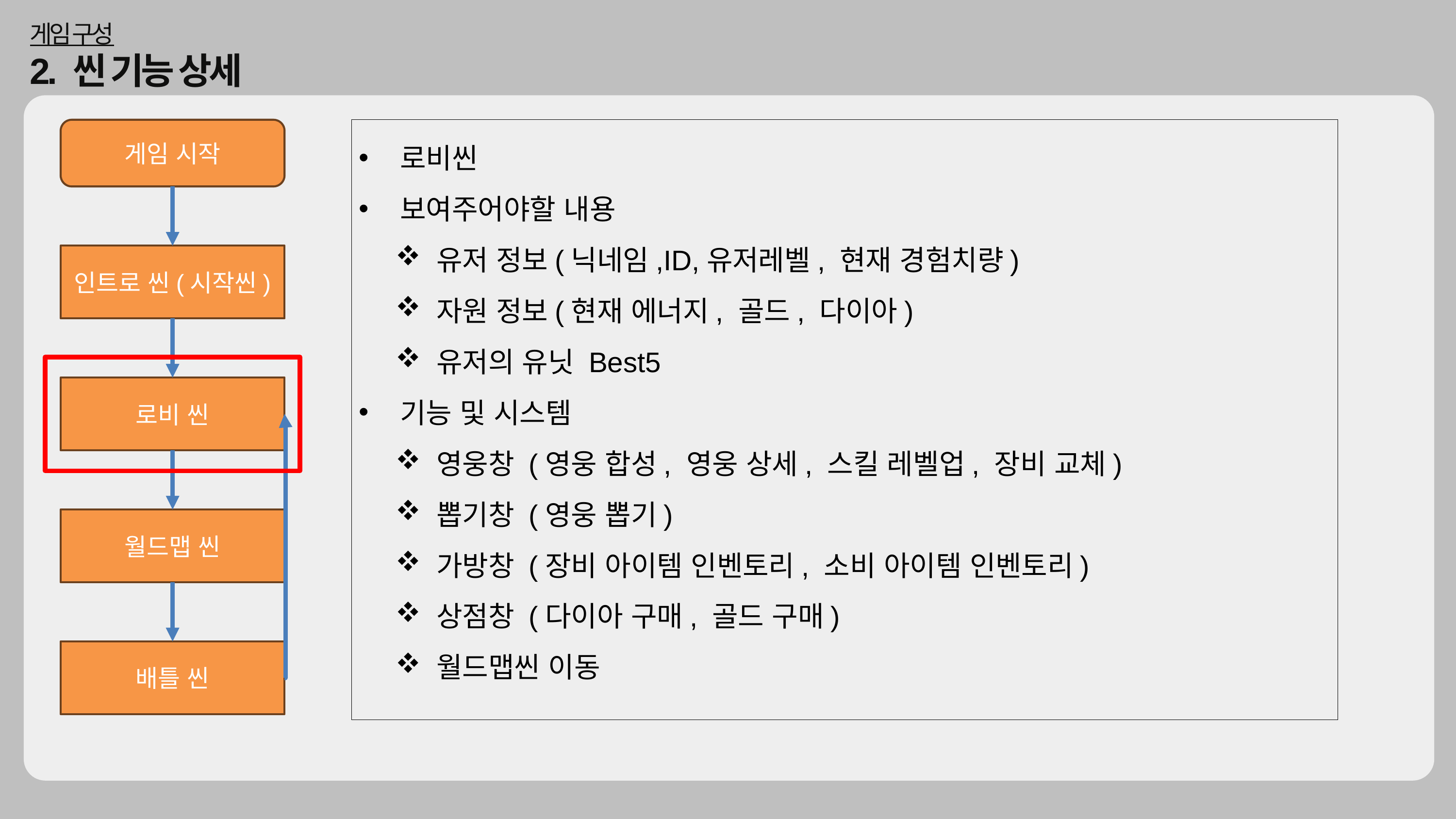

게임 구성
2. 씬 기능 상세

게임 시작
인트로 씬(시작씬)
로비 씬
월드맵 씬
배틀 씬
로비씬
보여주어야할 내용
유저 정보(닉네임,ID,유저레벨, 현재 경험치량)
자원 정보(현재 에너지, 골드, 다이아)
유저의 유닛 Best5
기능 및 시스템
영웅창 (영웅 합성, 영웅 상세, 스킬 레벨업, 장비 교체)
뽑기창 (영웅 뽑기)
가방창 (장비 아이템 인벤토리, 소비 아이템 인벤토리)
상점창 (다이아 구매, 골드 구매)
월드맵씬 이동